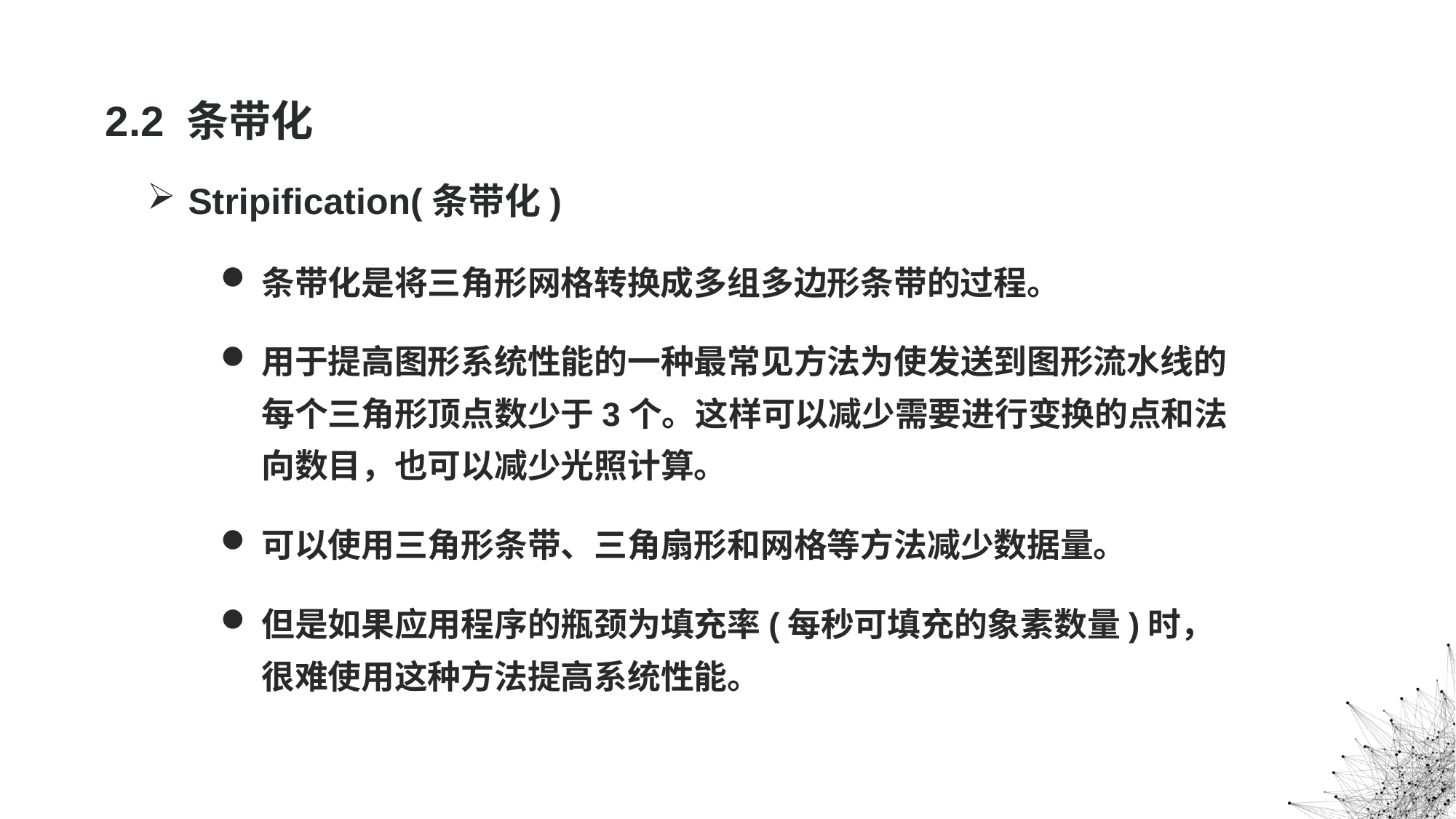

# 2.2 条带化
Stripification(条带化)
条带化是将三角形网格转换成多组多边形条带的过程。
用于提高图形系统性能的一种最常见方法为使发送到图形流水线的每个三角形顶点数少于3个。这样可以减少需要进行变换的点和法向数目，也可以减少光照计算。
可以使用三角形条带、三角扇形和网格等方法减少数据量。
但是如果应用程序的瓶颈为填充率(每秒可填充的象素数量)时，很难使用这种方法提高系统性能。